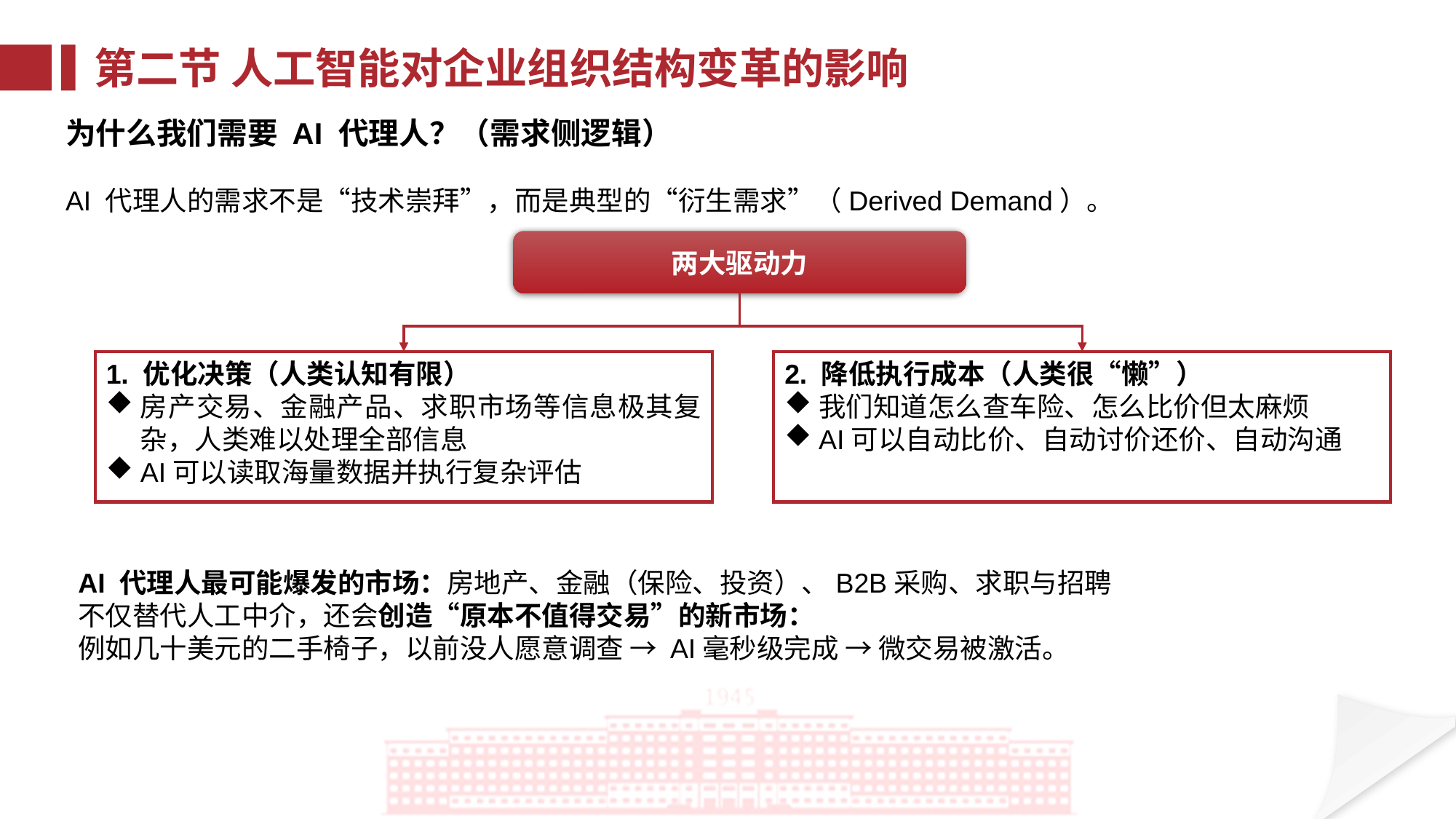

第二节 人工智能对企业组织结构变革的影响
为什么我们需要 AI 代理人？（需求侧逻辑）

AI 代理人的需求不是“技术崇拜”，而是典型的“衍生需求”（Derived Demand）。
两大驱动力
1. 优化决策（人类认知有限）
房产交易、金融产品、求职市场等信息极其复杂，人类难以处理全部信息
AI可以读取海量数据并执行复杂评估
2. 降低执行成本（人类很“懒”）
我们知道怎么查车险、怎么比价但太麻烦
AI可以自动比价、自动讨价还价、自动沟通
AI 代理人最可能爆发的市场：房地产、金融（保险、投资）、B2B采购、求职与招聘
不仅替代人工中介，还会创造“原本不值得交易”的新市场：
例如几十美元的二手椅子，以前没人愿意调查 → AI毫秒级完成 → 微交易被激活。